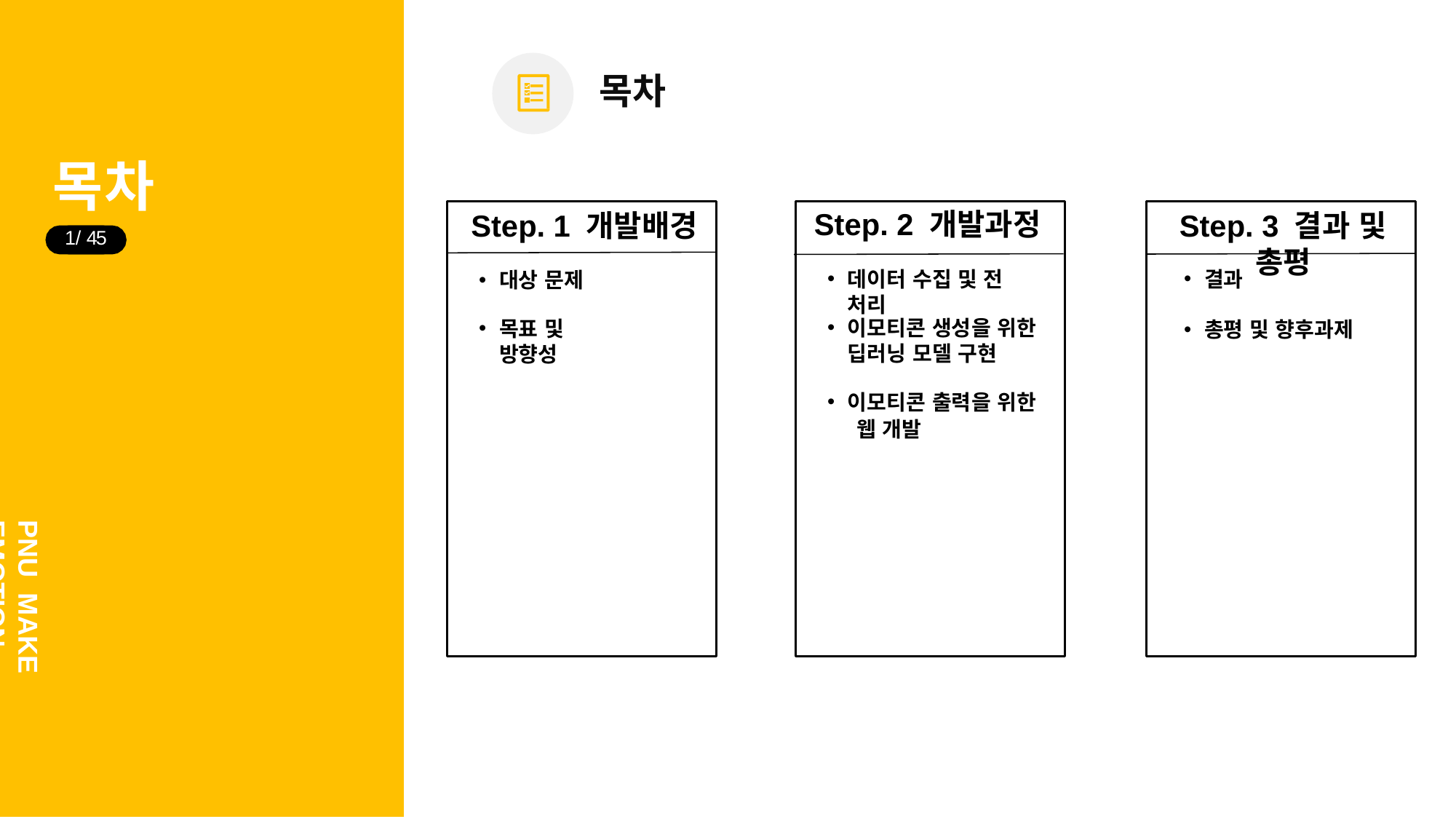

# 목차

목차
Step. 2 개발과정

Step. 1 개발배경

Step. 3 결과 및 총평

  1/ 45

데이터 수집 및 전 처리
결과
대상 문제
이모티콘 생성을 위한 딥러닝 모델 구현
목표 및 방향성
총평 및 향후과제
이모티콘 출력을 위한
    웹 개발
PNU  MAKE  EMOTION